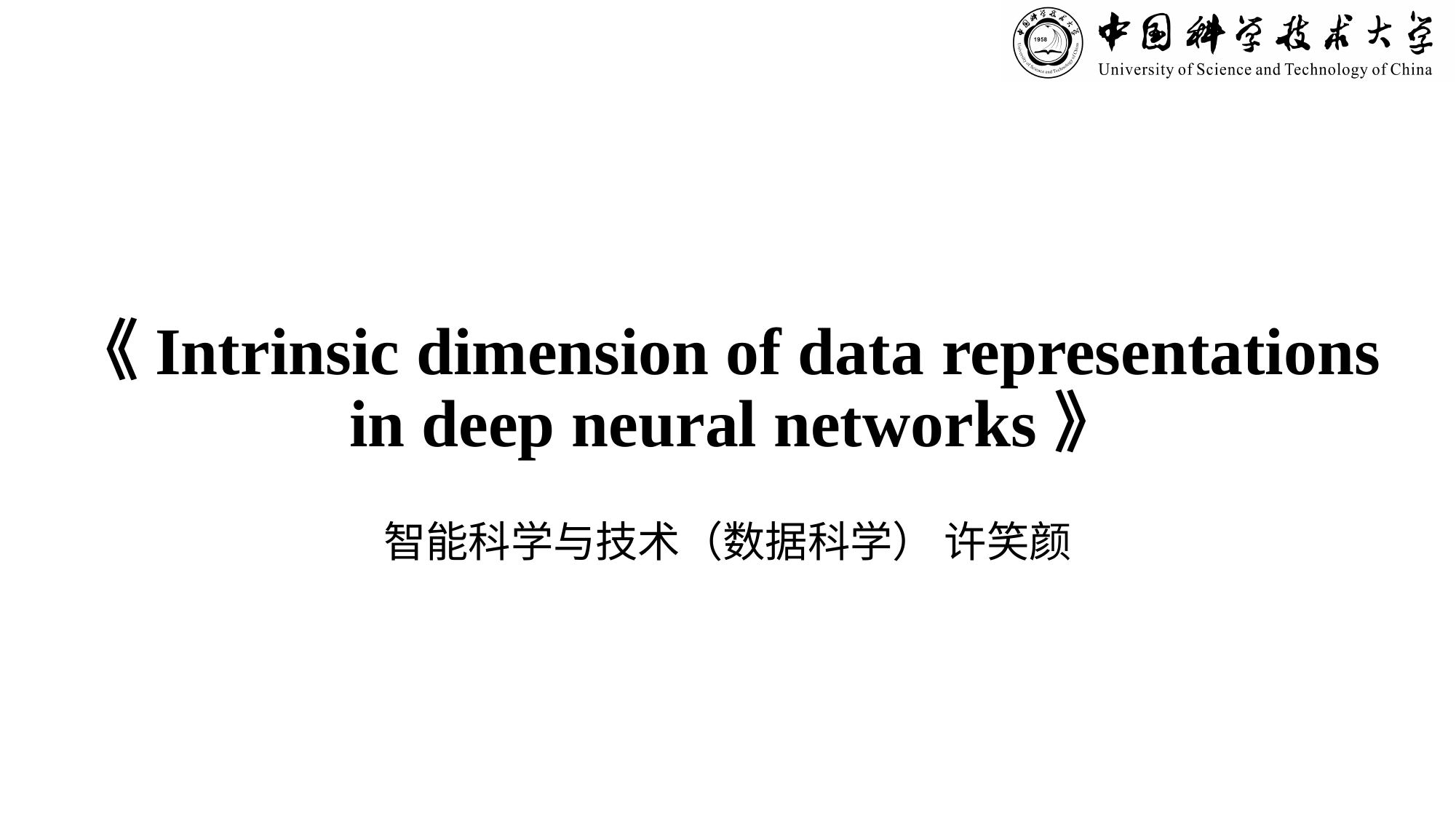

# 《Intrinsic dimension of data representations in deep neural networks》
智能科学与技术（数据科学） 许笑颜